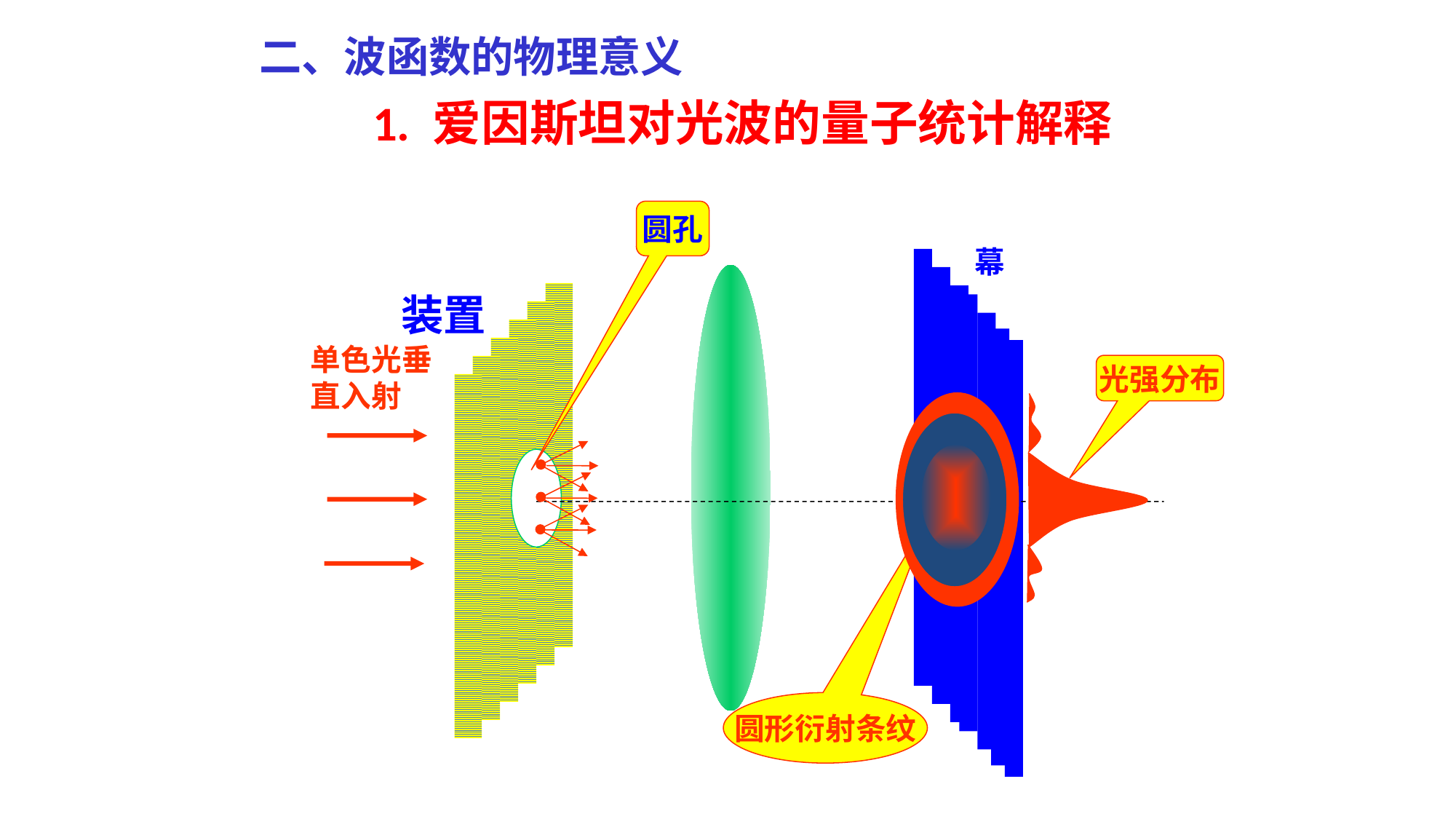

二、波函数的物理意义
1. 爱因斯坦对光波的量子统计解释
圆孔
幕

装置

单色光垂直入射

光强分布

圆形衍射条纹